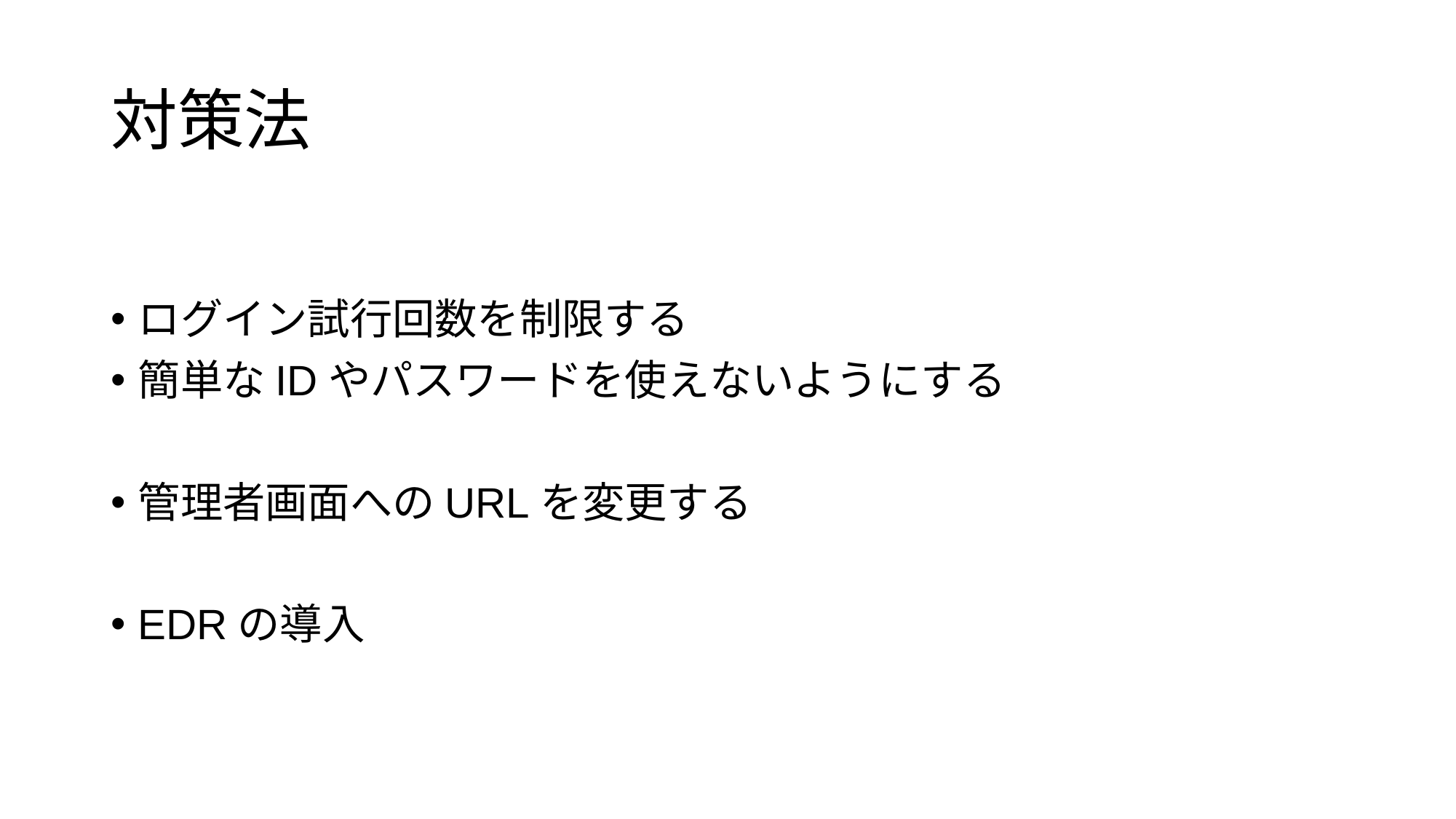

# 対策法
ログイン試行回数を制限する
簡単なIDやパスワードを使えないようにする

管理者画面へのURLを変更する

EDRの導入